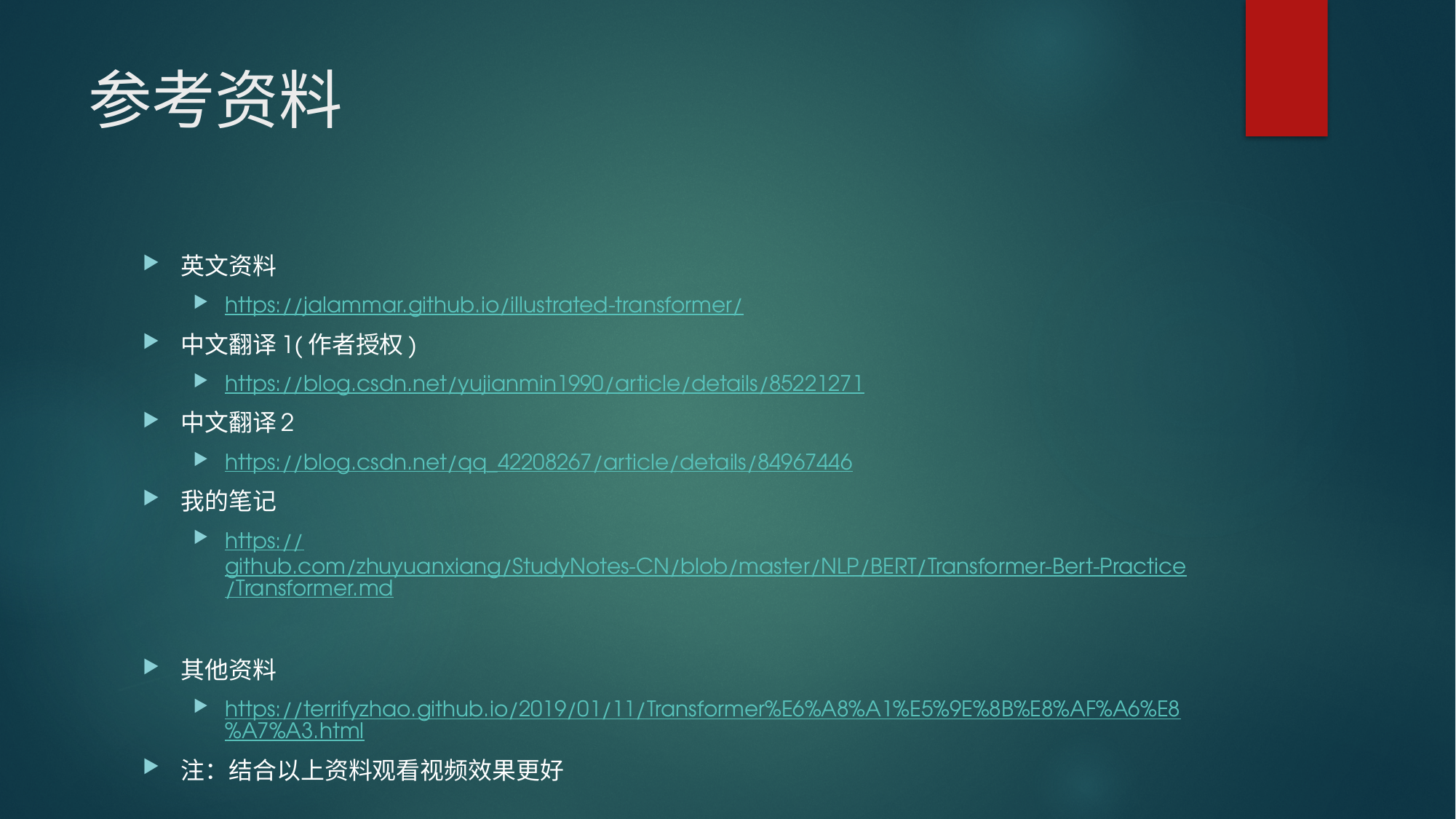

# 参考资料
英文资料
https://jalammar.github.io/illustrated-transformer/
中文翻译1(作者授权)
https://blog.csdn.net/yujianmin1990/article/details/85221271
中文翻译2
https://blog.csdn.net/qq_42208267/article/details/84967446
我的笔记
https://github.com/zhuyuanxiang/StudyNotes-CN/blob/master/NLP/BERT/Transformer-Bert-Practice/Transformer.md

其他资料
https://terrifyzhao.github.io/2019/01/11/Transformer%E6%A8%A1%E5%9E%8B%E8%AF%A6%E8%A7%A3.html
注：结合以上资料观看视频效果更好